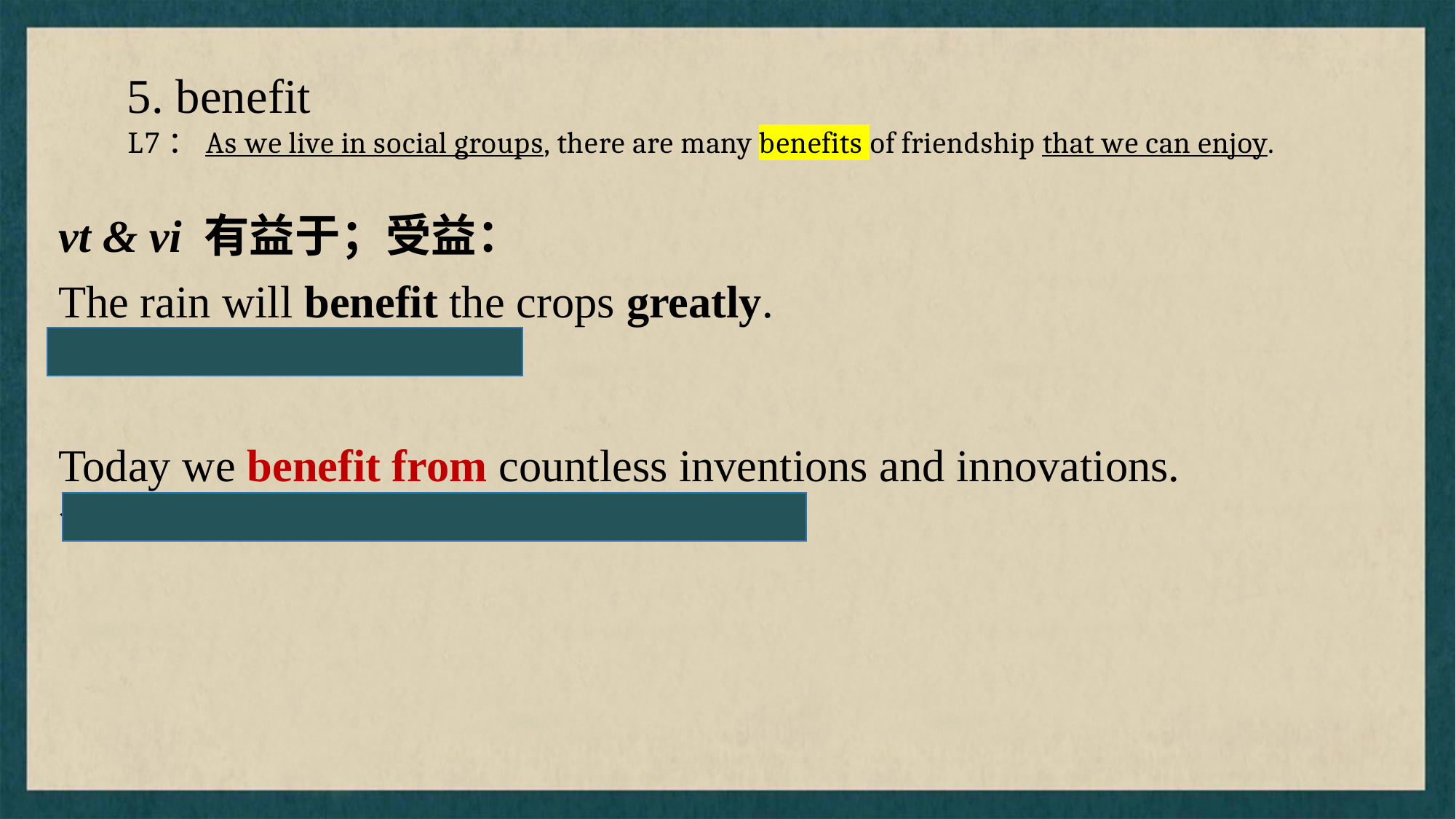

5. benefit
L7：As we live in social groups, there are many benefits of friendship that we can enjoy.
vt & vi 有益于；受益：
The rain will benefit the crops greatly.
这场雨对庄稼大有好处

Today we benefit from countless inventions and innovations.
今天，我们受益于无数的发明和创新。